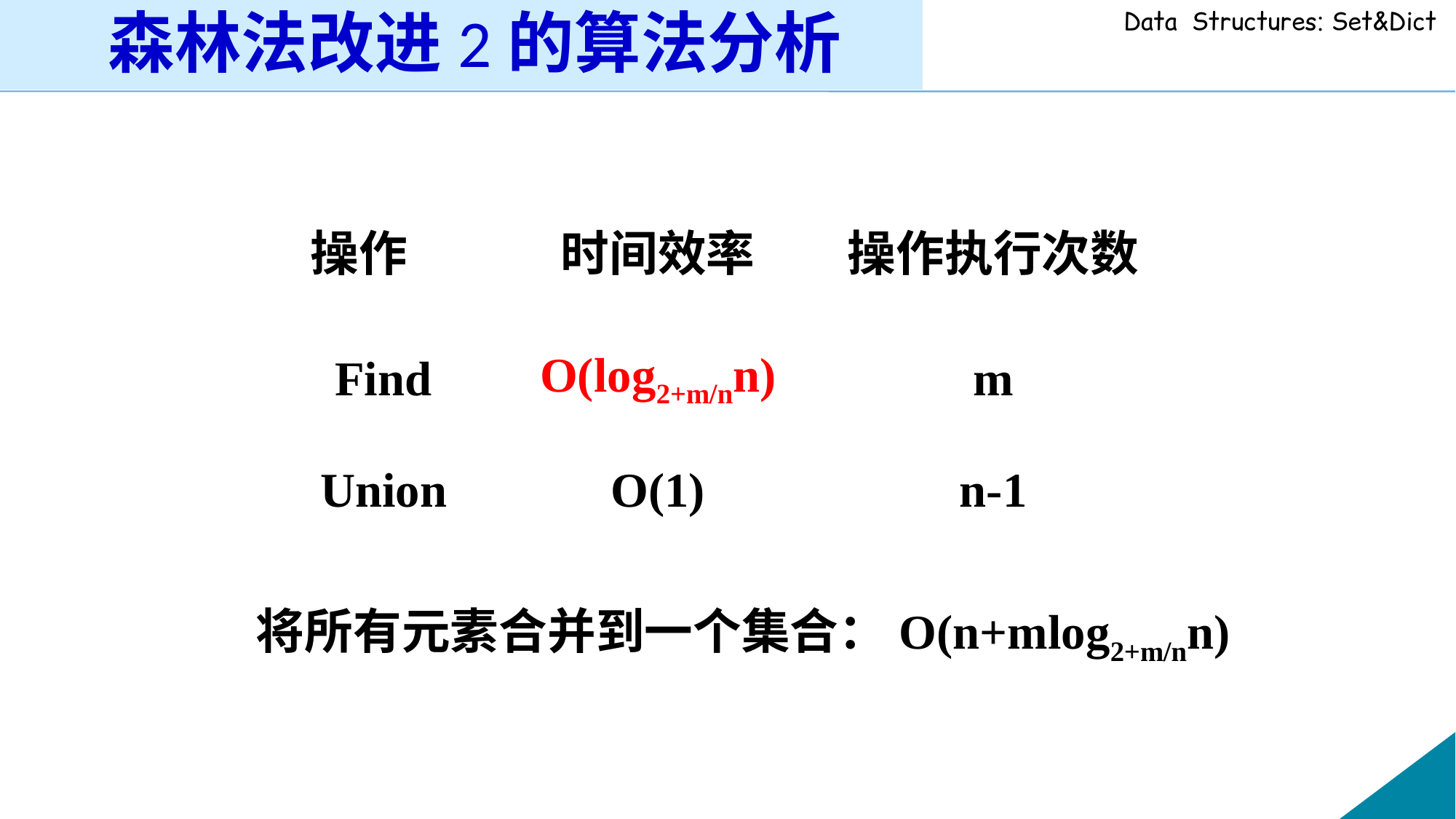

# 森林法改进2的算法分析
| 操作 | 时间效率 | 操作执行次数 |
| --- | --- | --- |
| Find | O(log2+m/nn) | m |
| Union | O(1) | n-1 |
　将所有元素合并到一个集合：O(n+mlog2+m/nn)